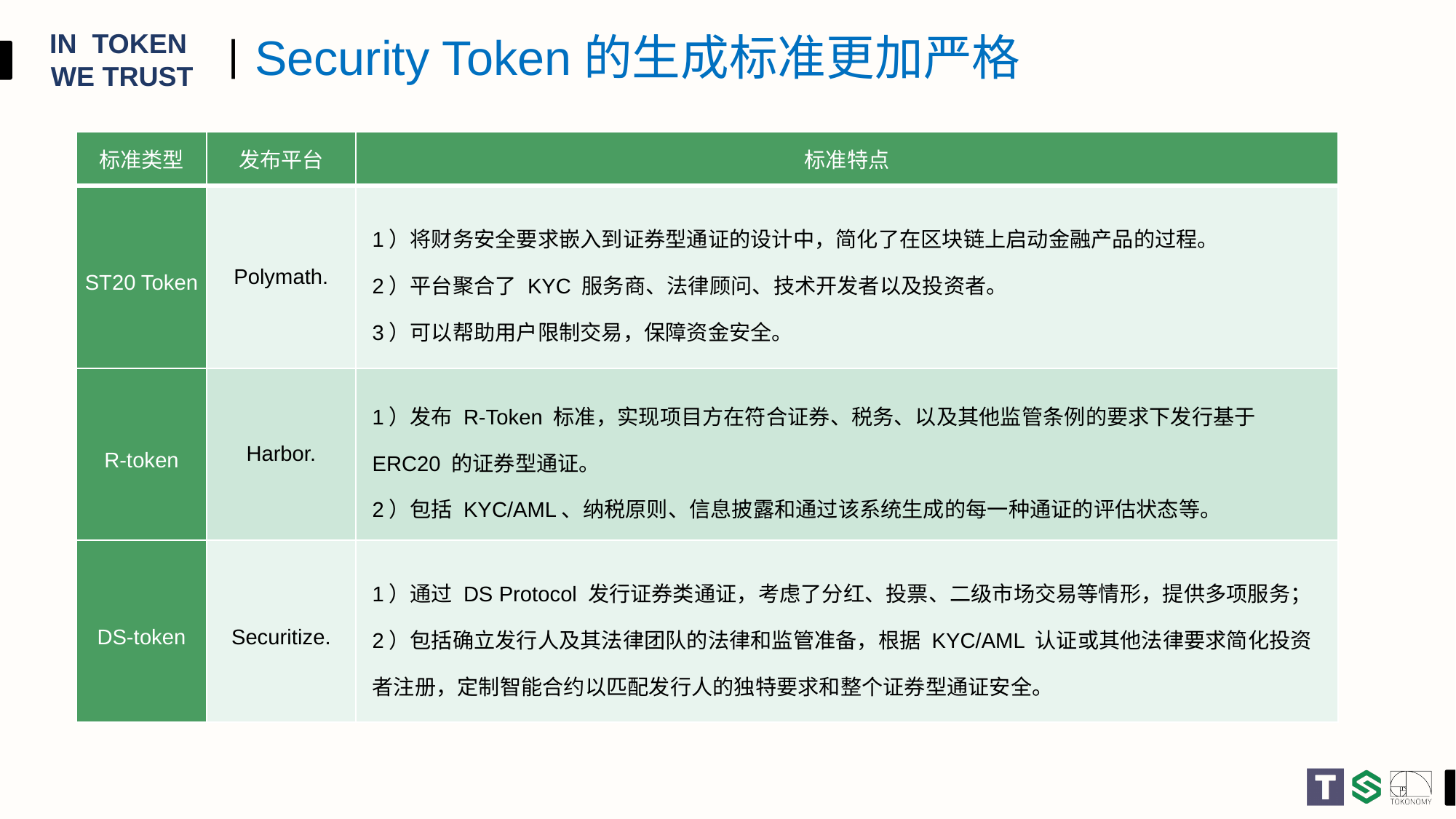

# Security Token的生成标准更加严格
| 标准类型 | 发布平台 | 标准特点 |
| --- | --- | --- |
| ST20 Token | Polymath. | 1）将财务安全要求嵌入到证券型通证的设计中，简化了在区块链上启动金融产品的过程。 2）平台聚合了 KYC 服务商、法律顾问、技术开发者以及投资者。 3）可以帮助用户限制交易，保障资金安全。 |
| R-token | Harbor. | 1）发布 R-Token 标准，实现项目方在符合证券、税务、以及其他监管条例的要求下发行基于 ERC20 的证券型通证。 2）包括 KYC/AML、纳税原则、信息披露和通过该系统生成的每一种通证的评估状态等。 |
| DS-token | Securitize. | 1）通过 DS Protocol 发行证券类通证，考虑了分红、投票、二级市场交易等情形，提供多项服务； 2）包括确立发行人及其法律团队的法律和监管准备，根据 KYC/AML 认证或其他法律要求简化投资者注册，定制智能合约以匹配发行人的独特要求和整个证券型通证安全。 |